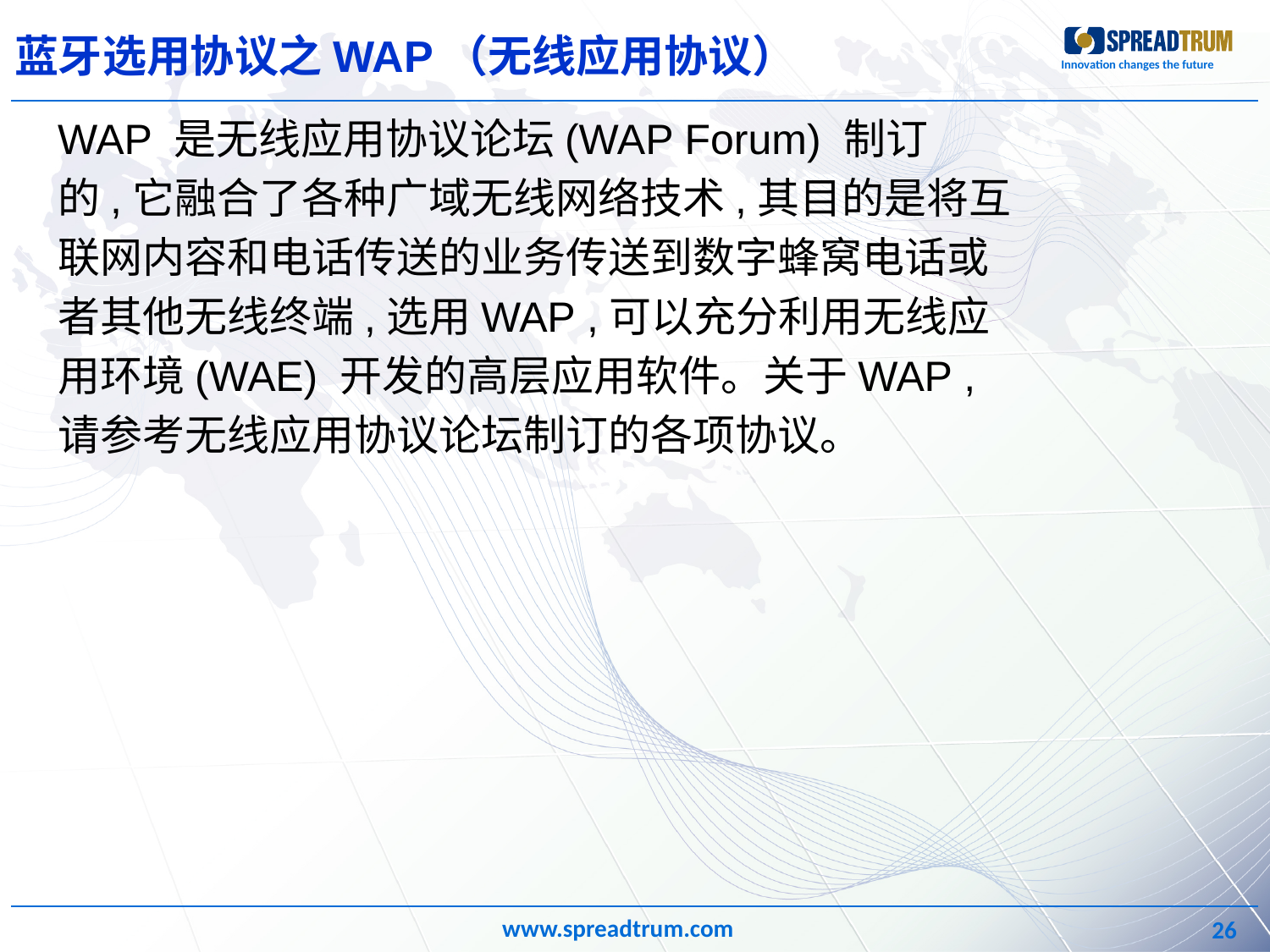

# 蓝牙选用协议之WAP（无线应用协议）
WAP 是无线应用协议论坛(WAP Forum) 制订
的,它融合了各种广域无线网络技术,其目的是将互
联网内容和电话传送的业务传送到数字蜂窝电话或
者其他无线终端,选用WAP ,可以充分利用无线应
用环境(WAE) 开发的高层应用软件。关于WAP ,
请参考无线应用协议论坛制订的各项协议。